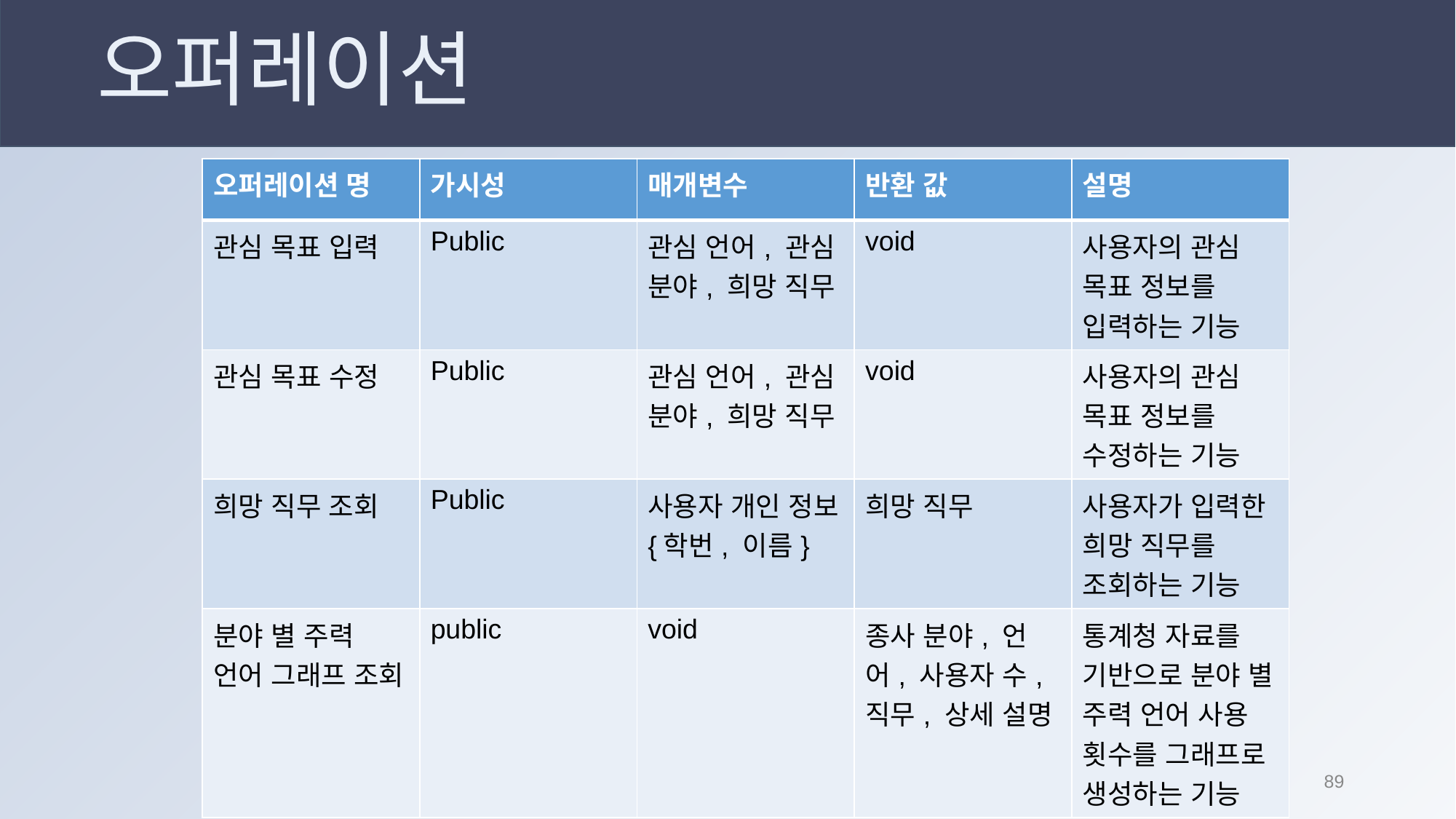

오퍼레이션

| 오퍼레이션 명 | 가시성 | 매개변수 | 반환 값 | 설명 |
| --- | --- | --- | --- | --- |
| 관심 목표 입력 | Public | 관심 언어, 관심 분야, 희망 직무 | void | 사용자의 관심 목표 정보를 입력하는 기능 |
| 관심 목표 수정 | Public | 관심 언어, 관심 분야, 희망 직무 | void | 사용자의 관심 목표 정보를 수정하는 기능 |
| 희망 직무 조회 | Public | 사용자 개인 정보{학번, 이름} | 희망 직무 | 사용자가 입력한 희망 직무를 조회하는 기능 |
| 분야 별 주력 언어 그래프 조회 | public | void | 종사 분야, 언어, 사용자 수, 직무, 상세 설명 | 통계청 자료를 기반으로 분야 별 주력 언어 사용 횟수를 그래프로 생성하는 기능 |
89